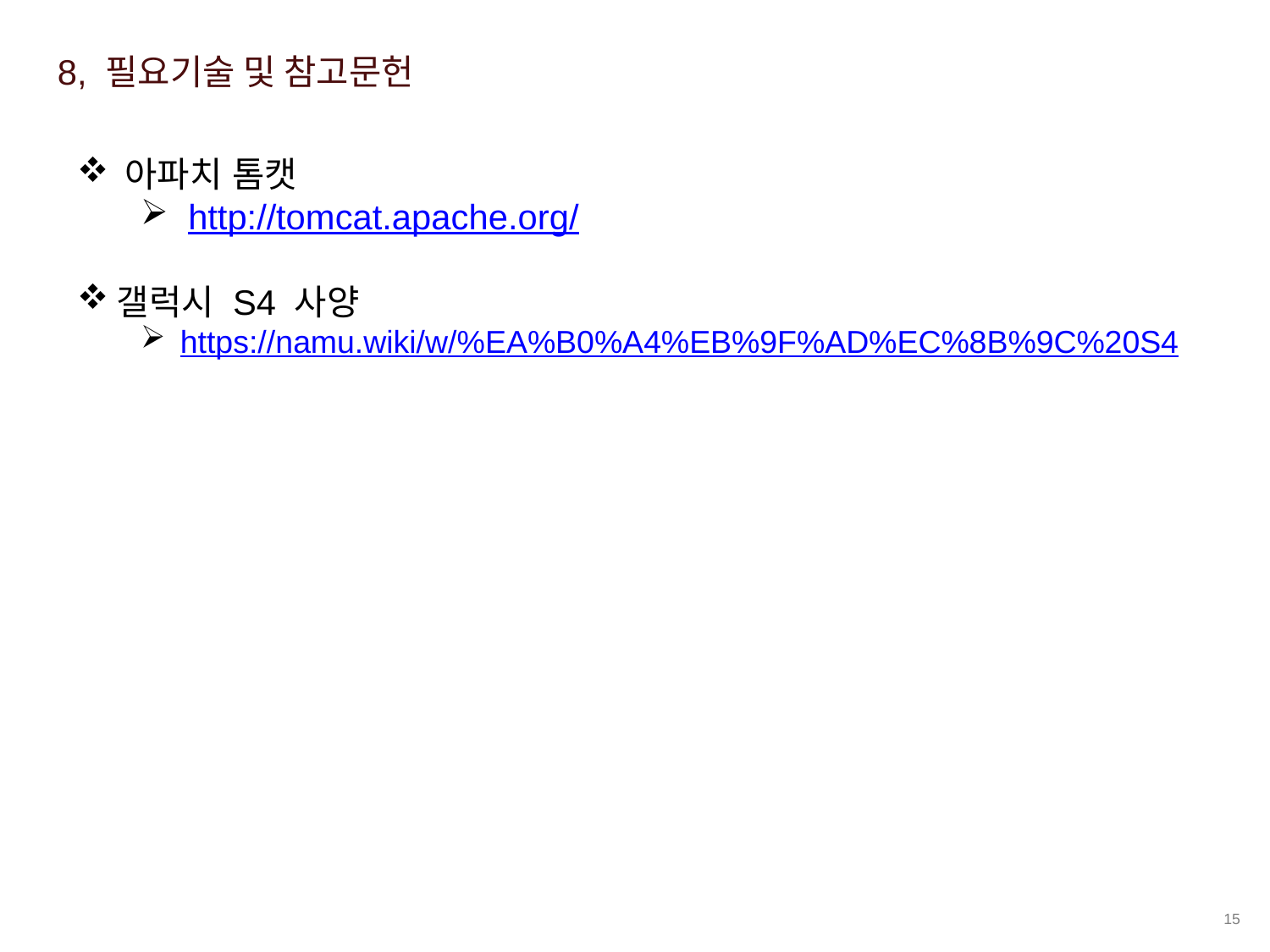

8, 필요기술 및 참고문헌
아파치 톰캣
http://tomcat.apache.org/

갤럭시 S4 사양
https://namu.wiki/w/%EA%B0%A4%EB%9F%AD%EC%8B%9C%20S4